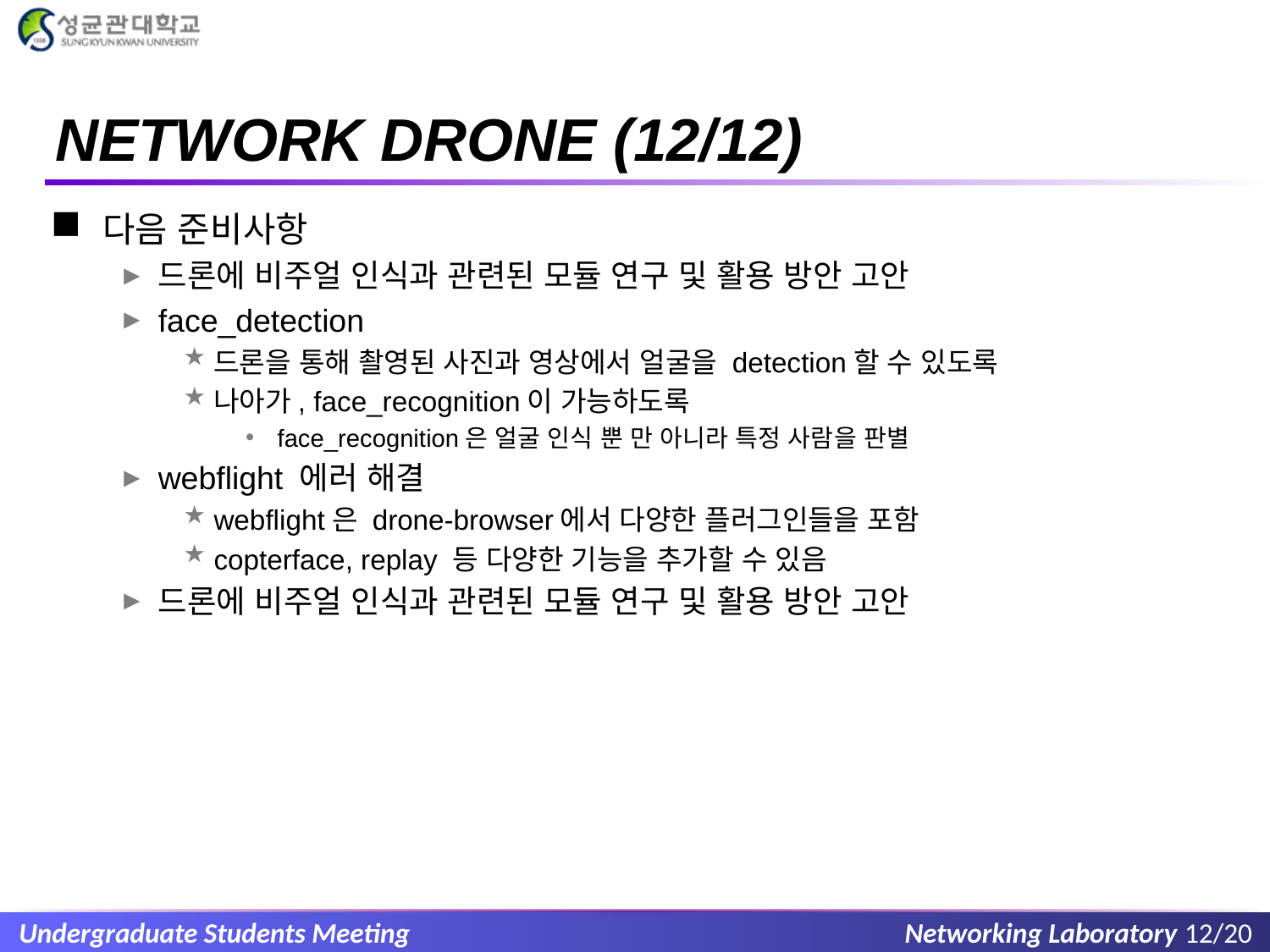

# NETWORK DRONE (12/12)
다음 준비사항
드론에 비주얼 인식과 관련된 모듈 연구 및 활용 방안 고안
face_detection
드론을 통해 촬영된 사진과 영상에서 얼굴을 detection할 수 있도록
나아가, face_recognition이 가능하도록
face_recognition은 얼굴 인식 뿐 만 아니라 특정 사람을 판별
webflight 에러 해결
webflight은 drone-browser에서 다양한 플러그인들을 포함
copterface, replay 등 다양한 기능을 추가할 수 있음
드론에 비주얼 인식과 관련된 모듈 연구 및 활용 방안 고안